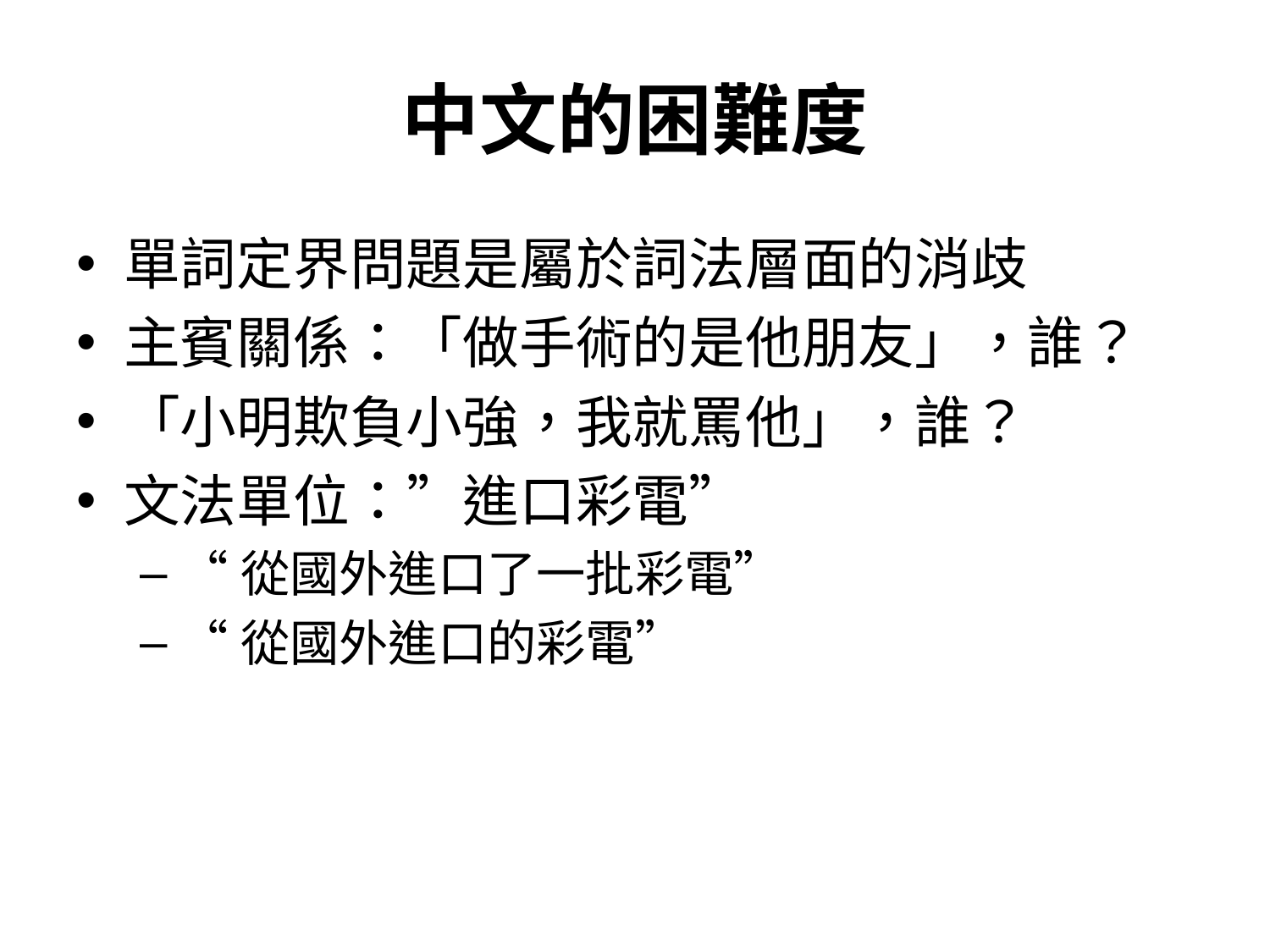

# 中文的困難度
單詞定界問題是屬於詞法層面的消歧
主賓關係：「做手術的是他朋友」，誰？
「小明欺負小強，我就罵他」，誰？
文法單位：”進口彩電”
“從國外進口了一批彩電”
“從國外進口的彩電”